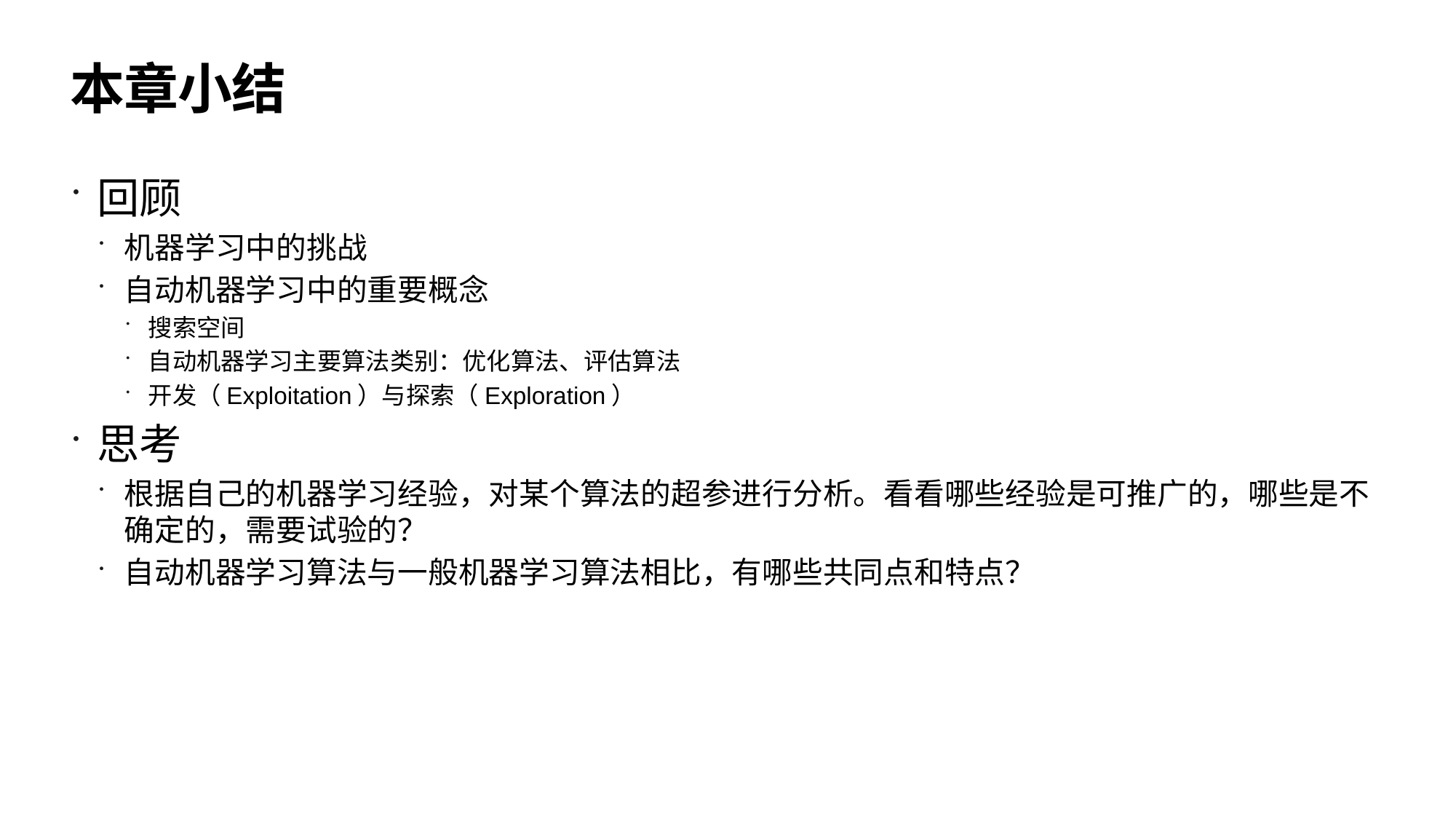

# 本章小结
回顾
机器学习中的挑战
自动机器学习中的重要概念
搜索空间
自动机器学习主要算法类别：优化算法、评估算法
开发（Exploitation）与探索（Exploration）
思考
根据自己的机器学习经验，对某个算法的超参进行分析。看看哪些经验是可推广的，哪些是不确定的，需要试验的？
自动机器学习算法与一般机器学习算法相比，有哪些共同点和特点？